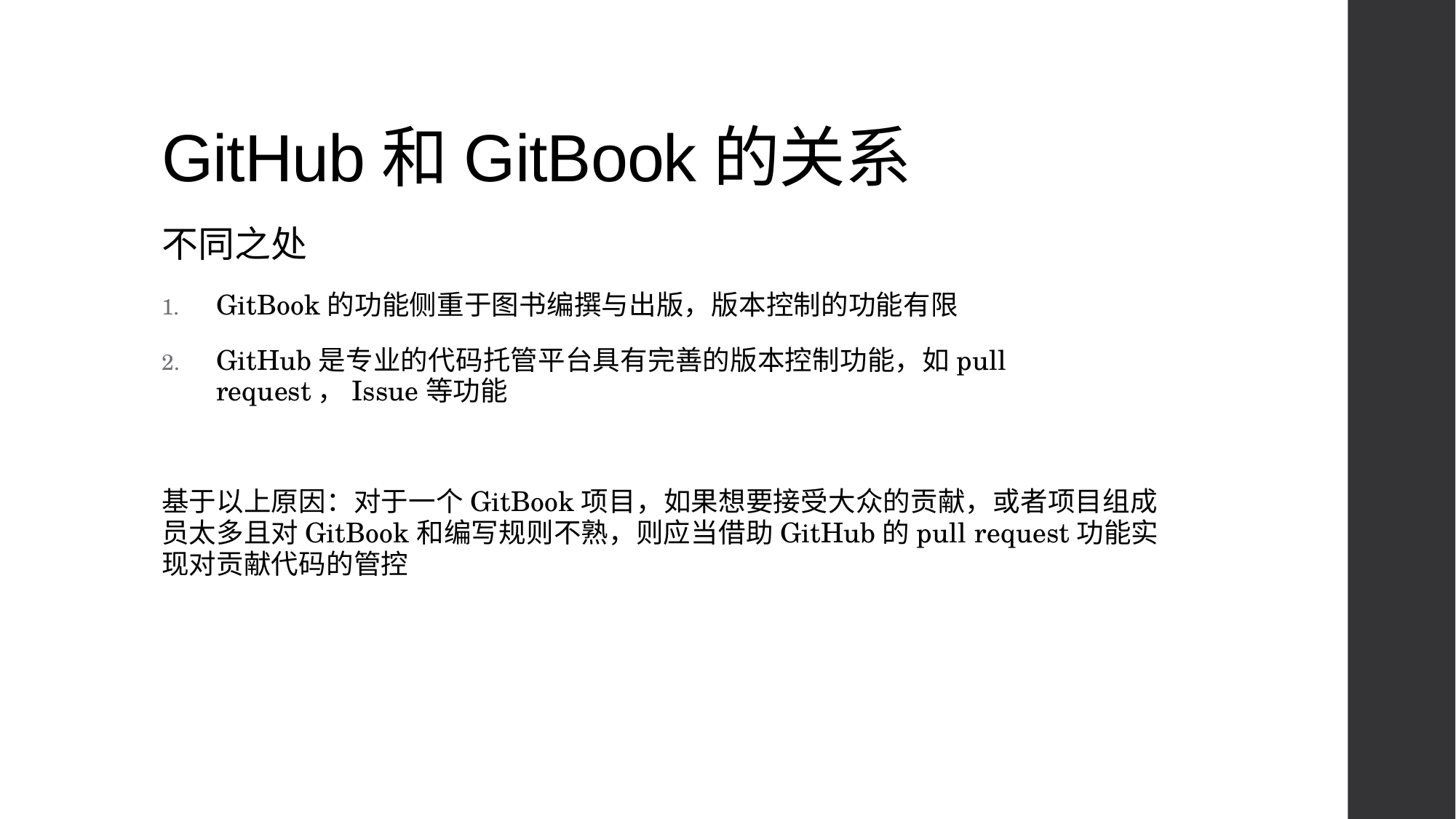

# GitHub和GitBook的关系
不同之处
GitBook的功能侧重于图书编撰与出版，版本控制的功能有限
GitHub是专业的代码托管平台具有完善的版本控制功能，如pull request，Issue等功能

基于以上原因：对于一个GitBook项目，如果想要接受大众的贡献，或者项目组成员太多且对GitBook和编写规则不熟，则应当借助GitHub的pull request功能实现对贡献代码的管控